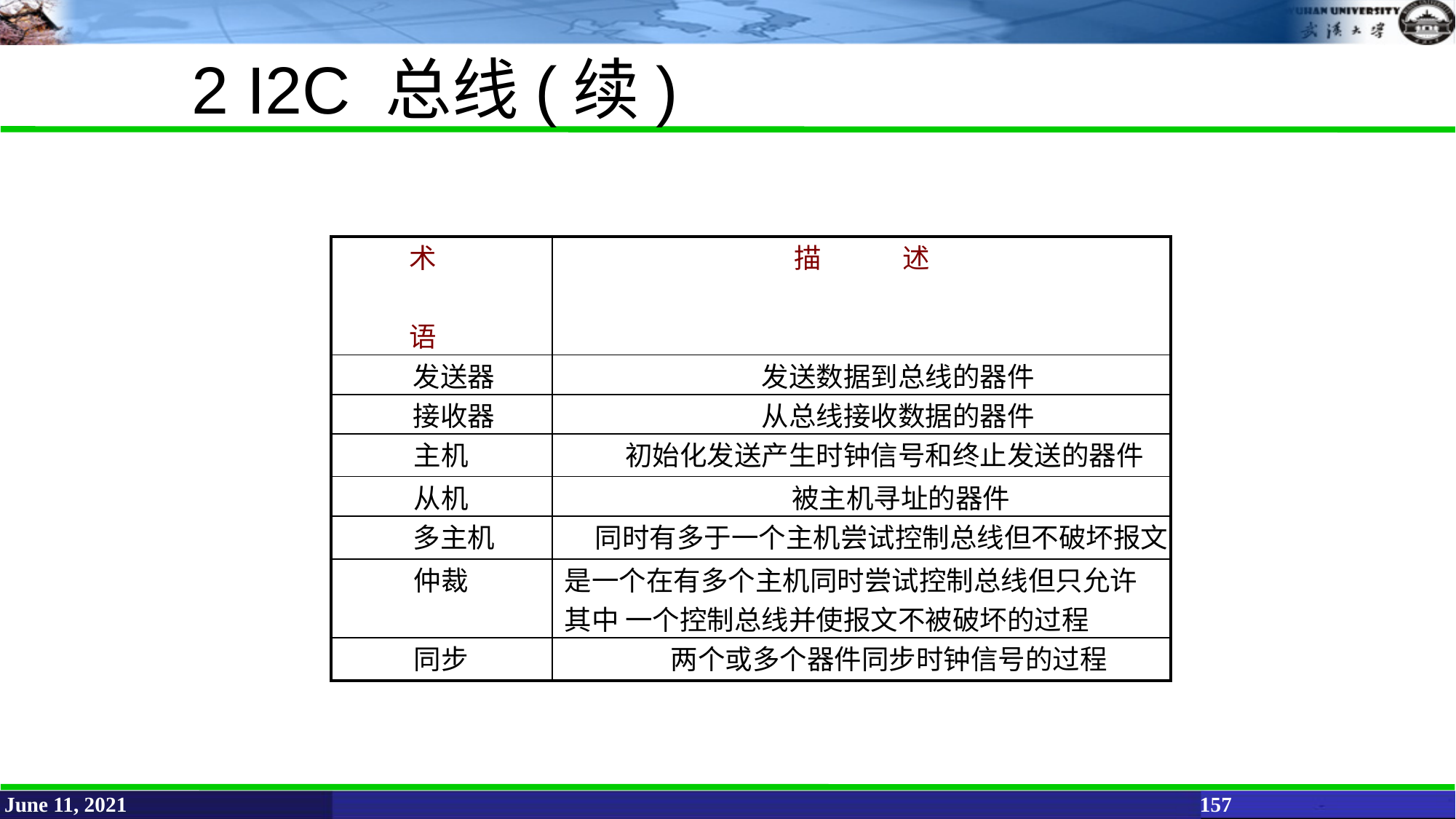

2 I2C 总线(续)
| 术 语 | 描 述 |
| --- | --- |
| 发送器 | 发送数据到总线的器件 |
| 接收器 | 从总线接收数据的器件 |
| 主机 | 初始化发送产生时钟信号和终止发送的器件 |
| 从机 | 被主机寻址的器件 |
| 多主机 | 同时有多于一个主机尝试控制总线但不破坏报文 |
| 仲裁 | 是一个在有多个主机同时尝试控制总线但只允许其中 一个控制总线并使报文不被破坏的过程 |
| 同步 | 两个或多个器件同步时钟信号的过程 |
June 11, 2021

157